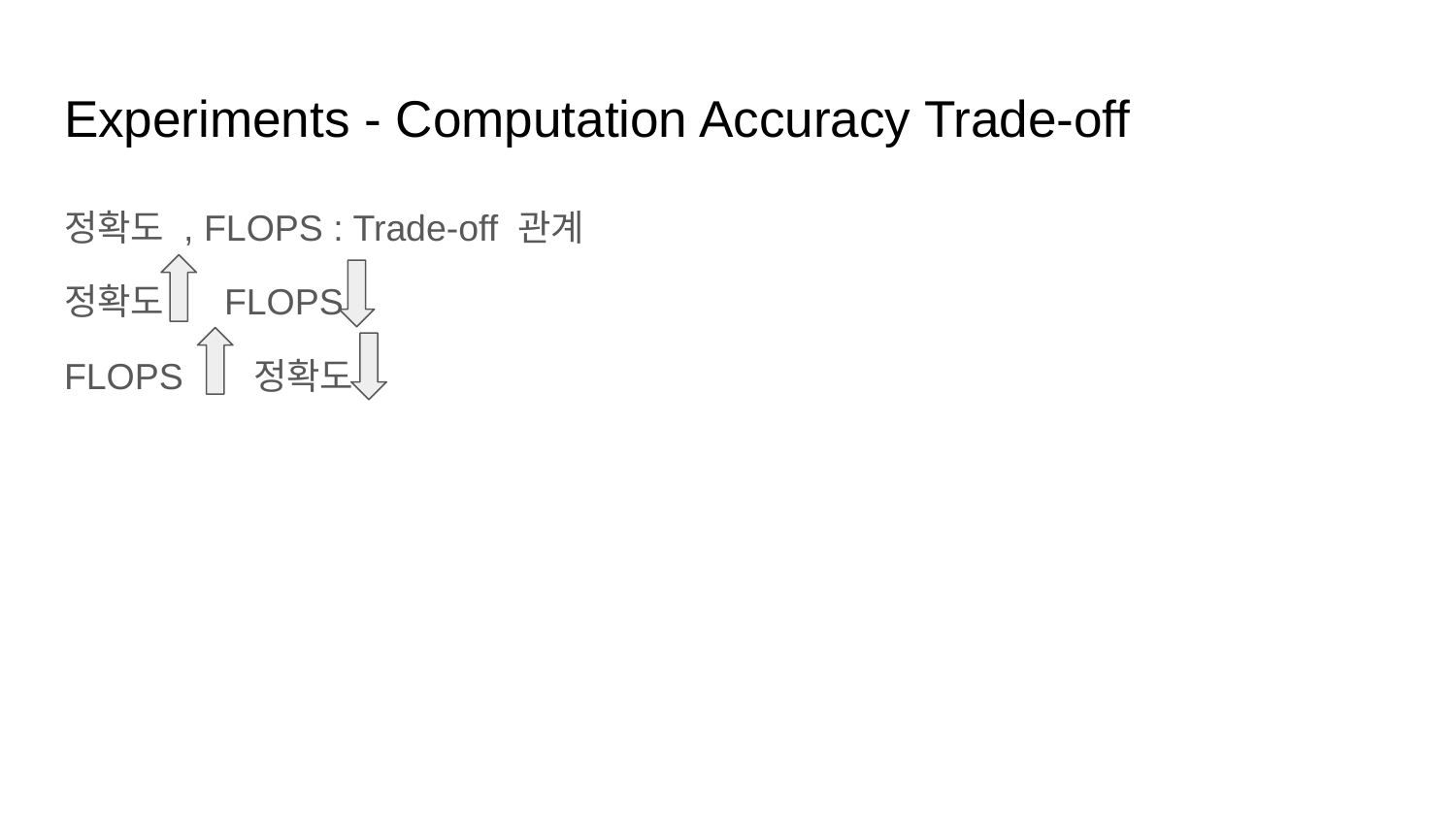

# Experiments - Computation Accuracy Trade-off
정확도 , FLOPS : Trade-off 관계
정확도     FLOPS
FLOPS      정확도